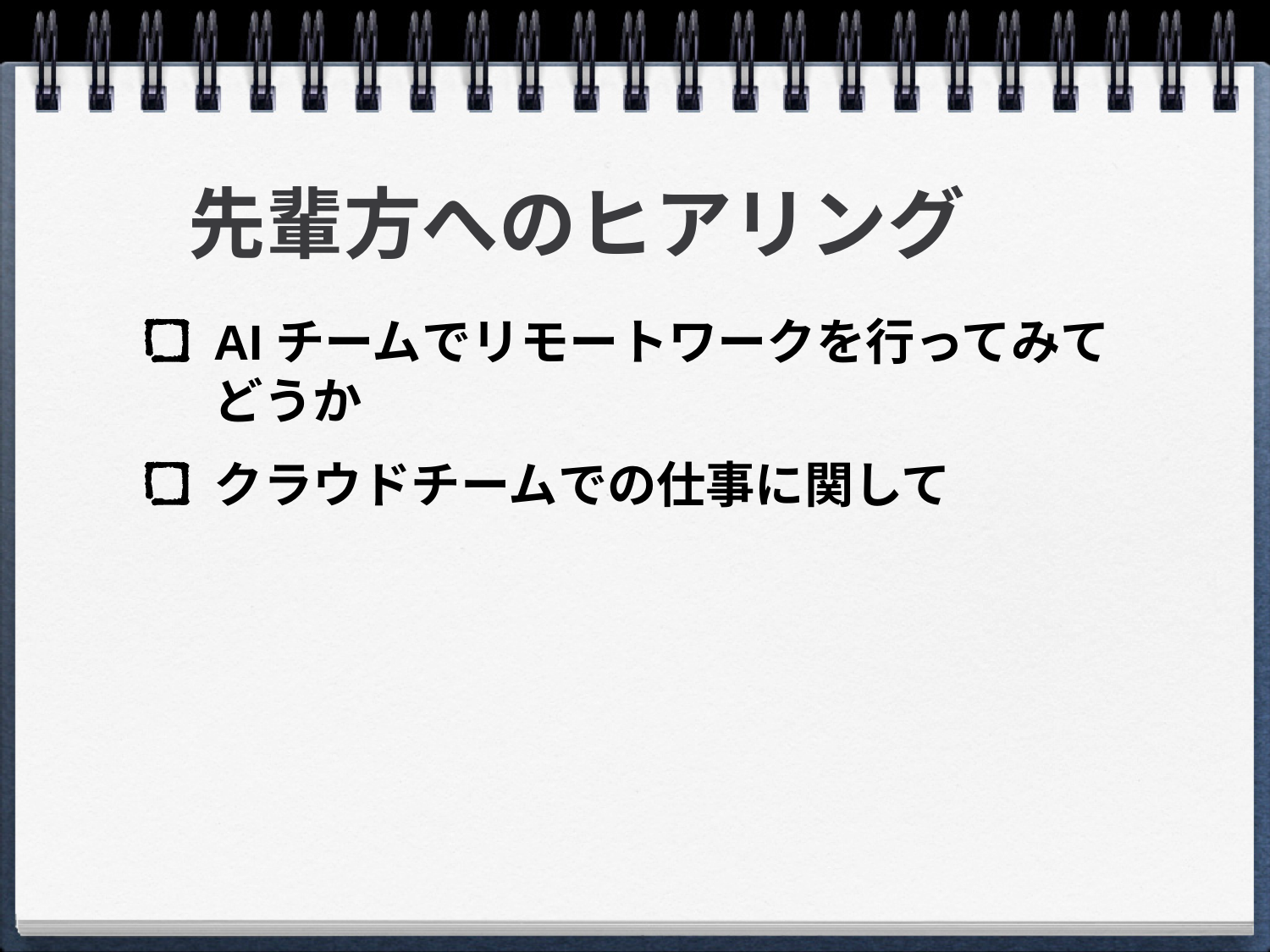

# 先輩方へのヒアリング
AIチームでリモートワークを行ってみてどうか
クラウドチームでの仕事に関して